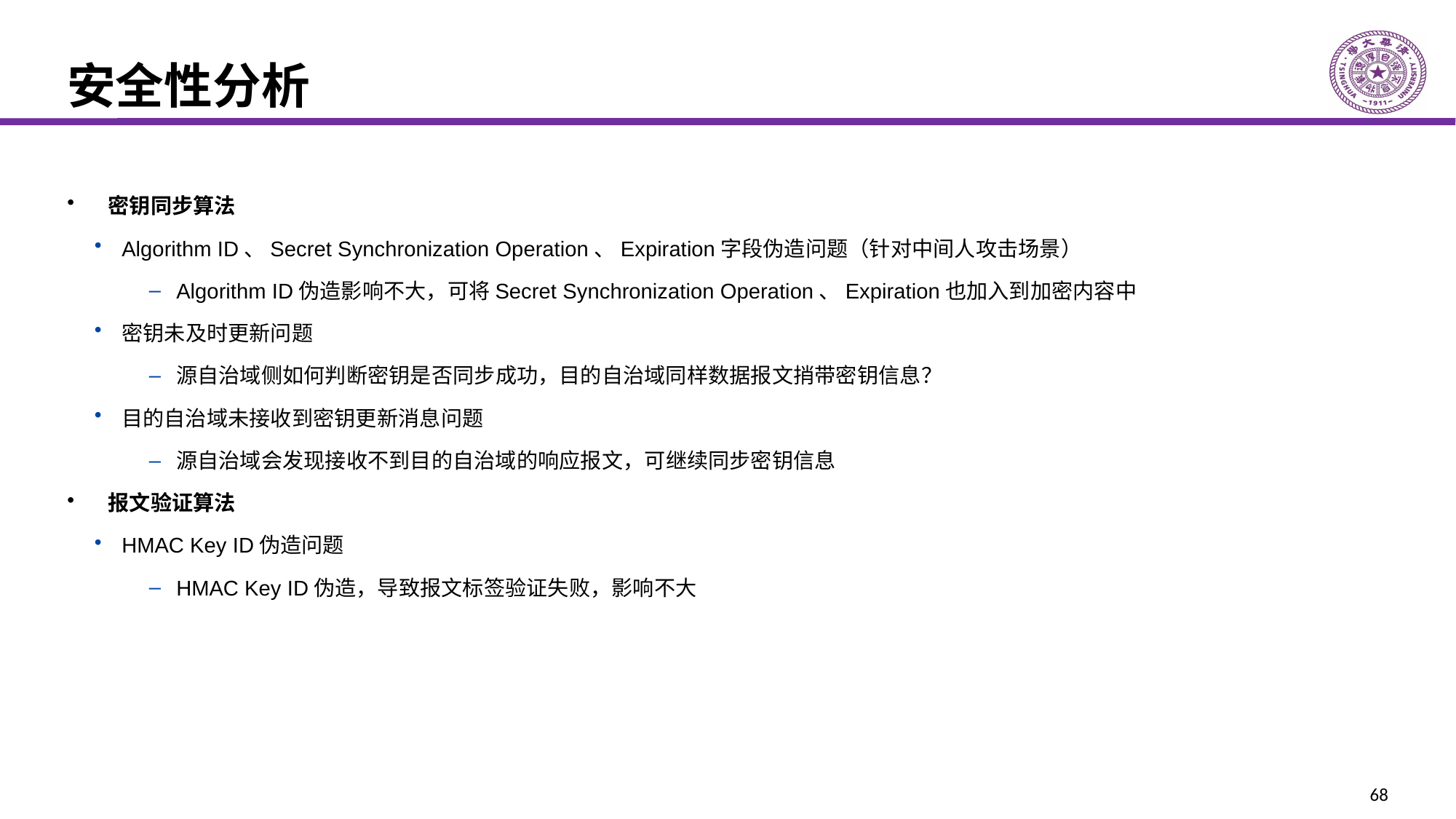

# 安全性分析
密钥同步算法
Algorithm ID、Secret Synchronization Operation、Expiration字段伪造问题（针对中间人攻击场景）
Algorithm ID伪造影响不大，可将Secret Synchronization Operation、Expiration也加入到加密内容中
密钥未及时更新问题
源自治域侧如何判断密钥是否同步成功，目的自治域同样数据报文捎带密钥信息？
目的自治域未接收到密钥更新消息问题
源自治域会发现接收不到目的自治域的响应报文，可继续同步密钥信息
报文验证算法
HMAC Key ID伪造问题
HMAC Key ID伪造，导致报文标签验证失败，影响不大